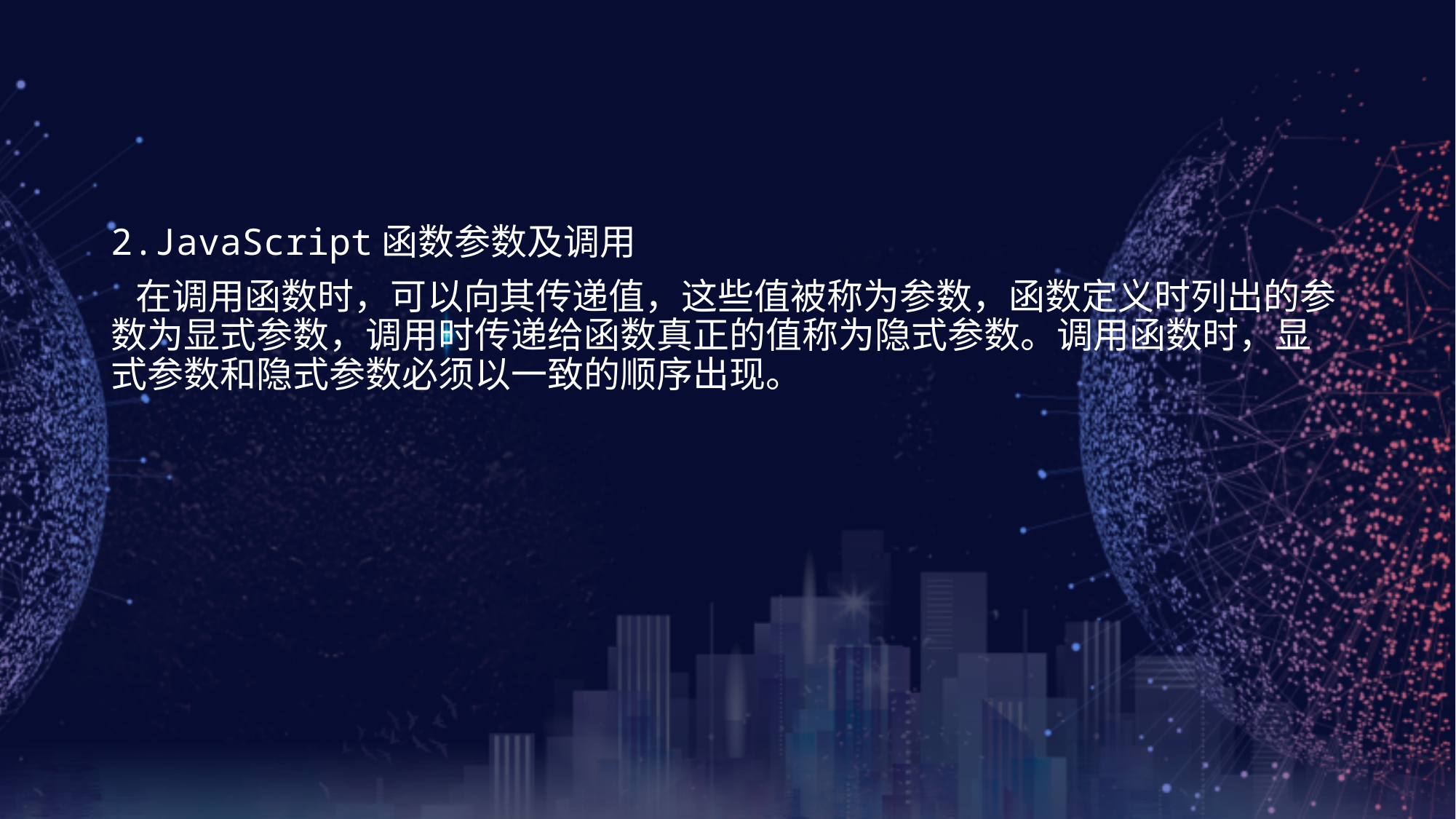

2.JavaScript函数参数及调用
  在调用函数时，可以向其传递值，这些值被称为参数，函数定义时列出的参数为显式参数，调用时传递给函数真正的值称为隐式参数。调用函数时，显式参数和隐式参数必须以一致的顺序出现。